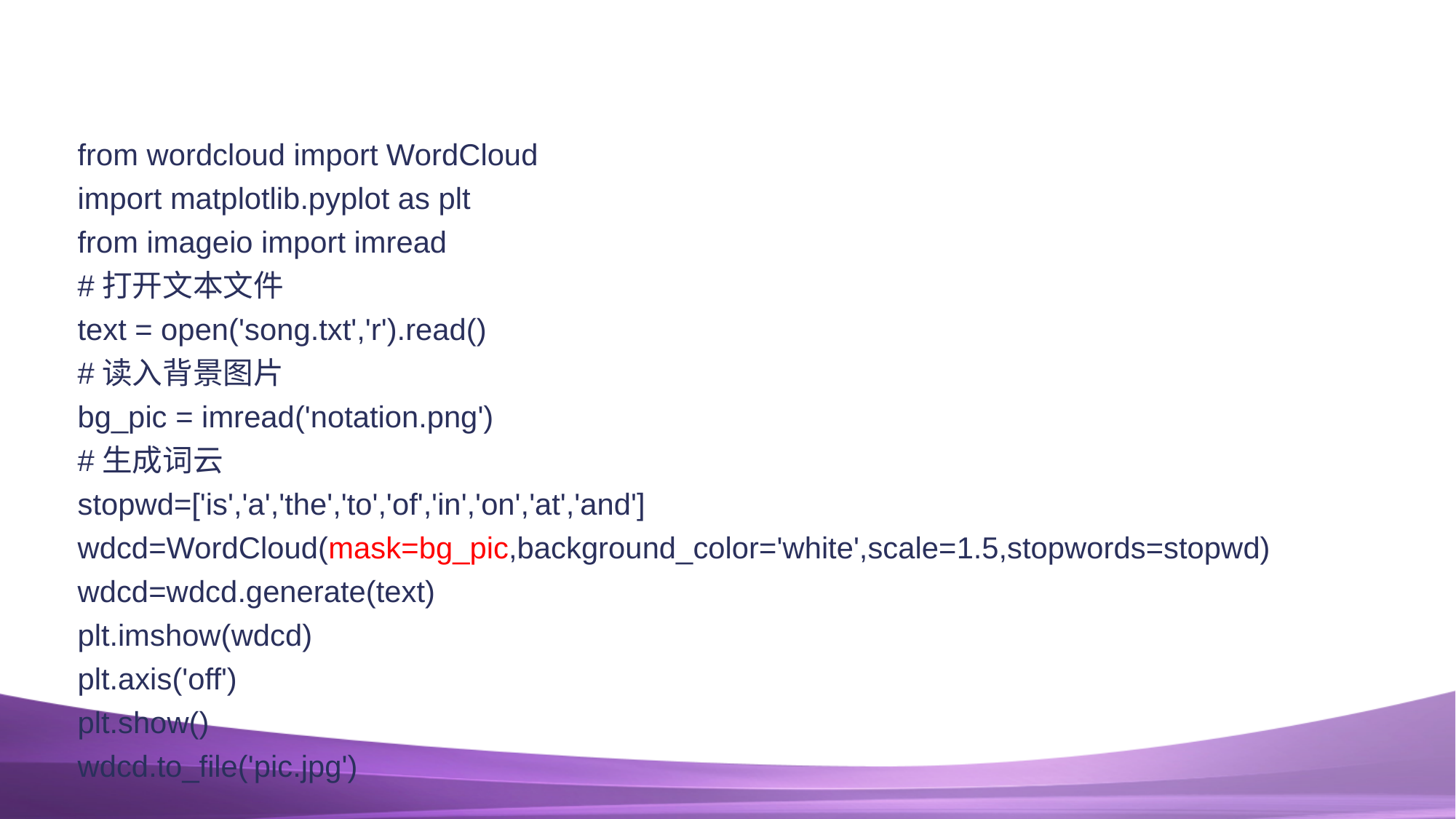

#
from wordcloud import WordCloud
import matplotlib.pyplot as plt
from imageio import imread
#打开文本文件
text = open('song.txt','r').read()
#读入背景图片
bg_pic = imread('notation.png')
#生成词云
stopwd=['is','a','the','to','of','in','on','at','and']
wdcd=WordCloud(mask=bg_pic,background_color='white',scale=1.5,stopwords=stopwd)
wdcd=wdcd.generate(text)
plt.imshow(wdcd)
plt.axis('off')
plt.show()
wdcd.to_file('pic.jpg')